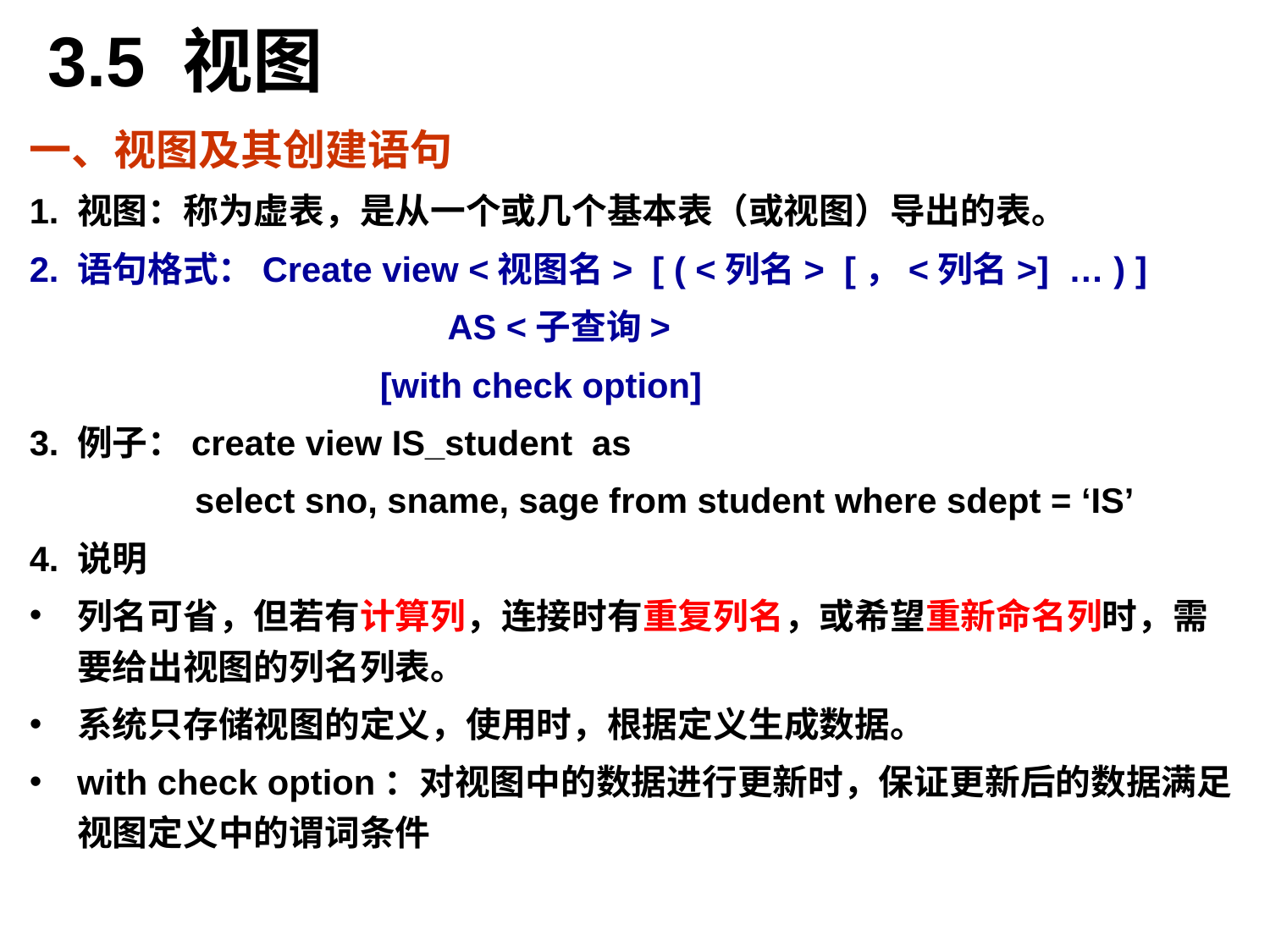

# 3.5 视图
一、视图及其创建语句
1. 视图：称为虚表，是从一个或几个基本表（或视图）导出的表。
2. 语句格式：Create view <视图名>  [ ( <列名>  [，<列名>]  … ) ]
		                         AS <子查询>
                                    [with check option]
3. 例子：create view IS_student  as
                 select sno, sname, sage from student where sdept = ‘IS’
4. 说明
列名可省，但若有计算列，连接时有重复列名，或希望重新命名列时，需要给出视图的列名列表。
系统只存储视图的定义，使用时，根据定义生成数据。
with check option：对视图中的数据进行更新时，保证更新后的数据满足视图定义中的谓词条件